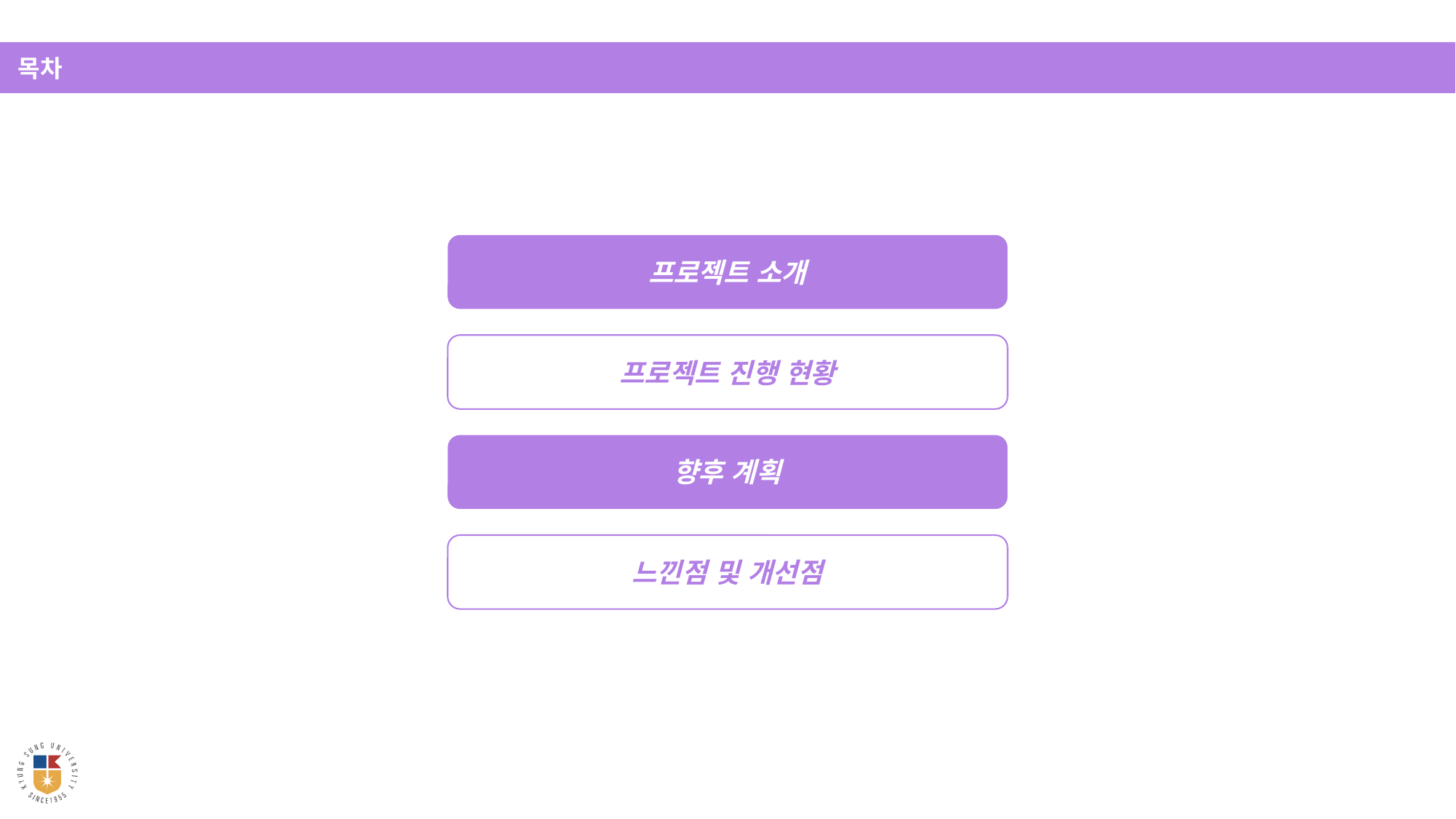

목차

프로젝트 소개

프로젝트 진행 현황

향후 계획

느낀점 및 개선점